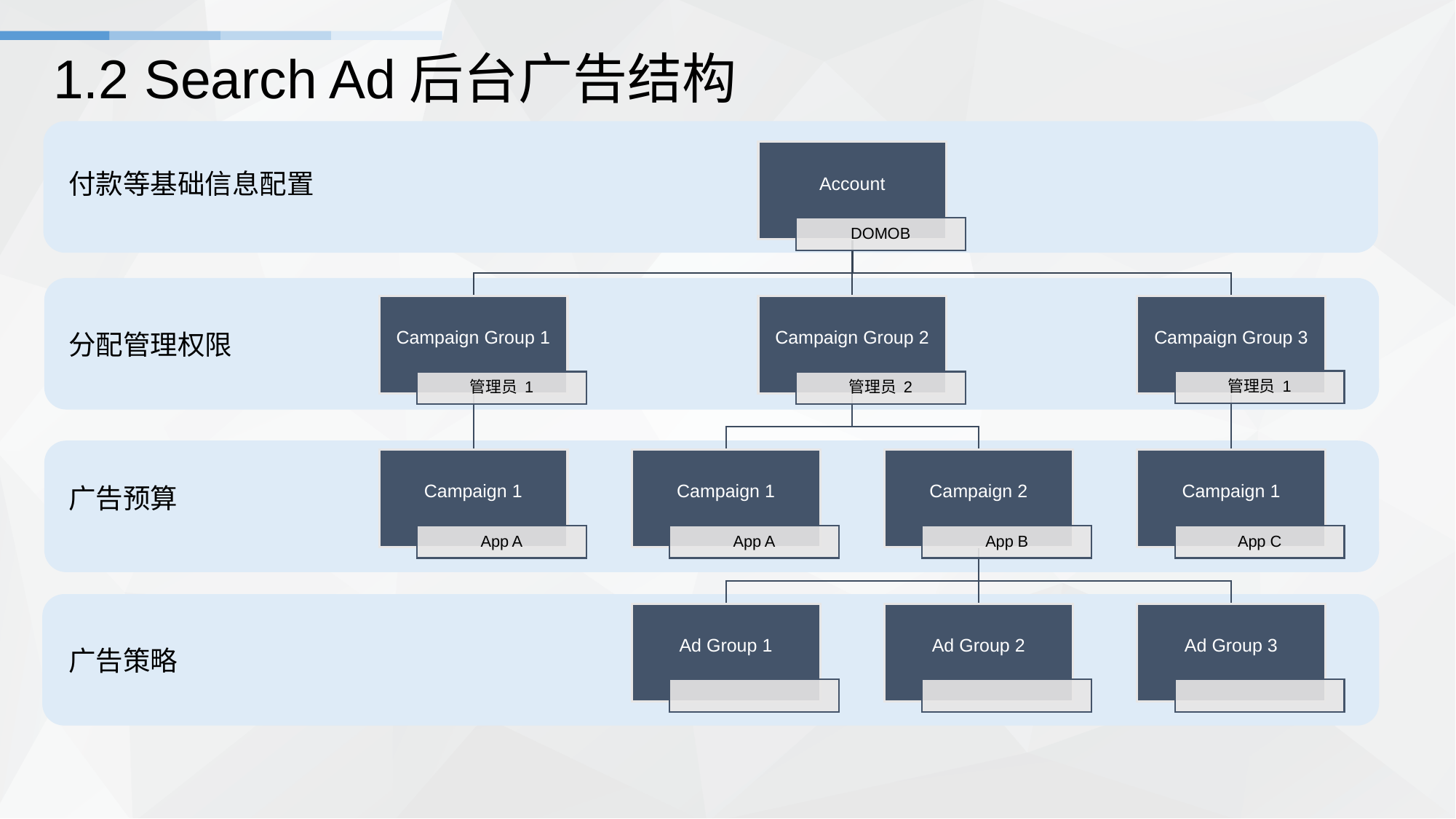

# 1.2 Search Ad后台广告结构

Account
DOMOB
Campaign Group 1
管理员 1
Campaign 1
App A
Campaign Group 2
管理员 2
Campaign 1
App A
Campaign 2
App B
Ad Group 1

Ad Group 2

Ad Group 3

Campaign Group 3
管理员 1
Campaign 1
App C
付款等基础信息配置

分配管理权限

广告预算

广告策略